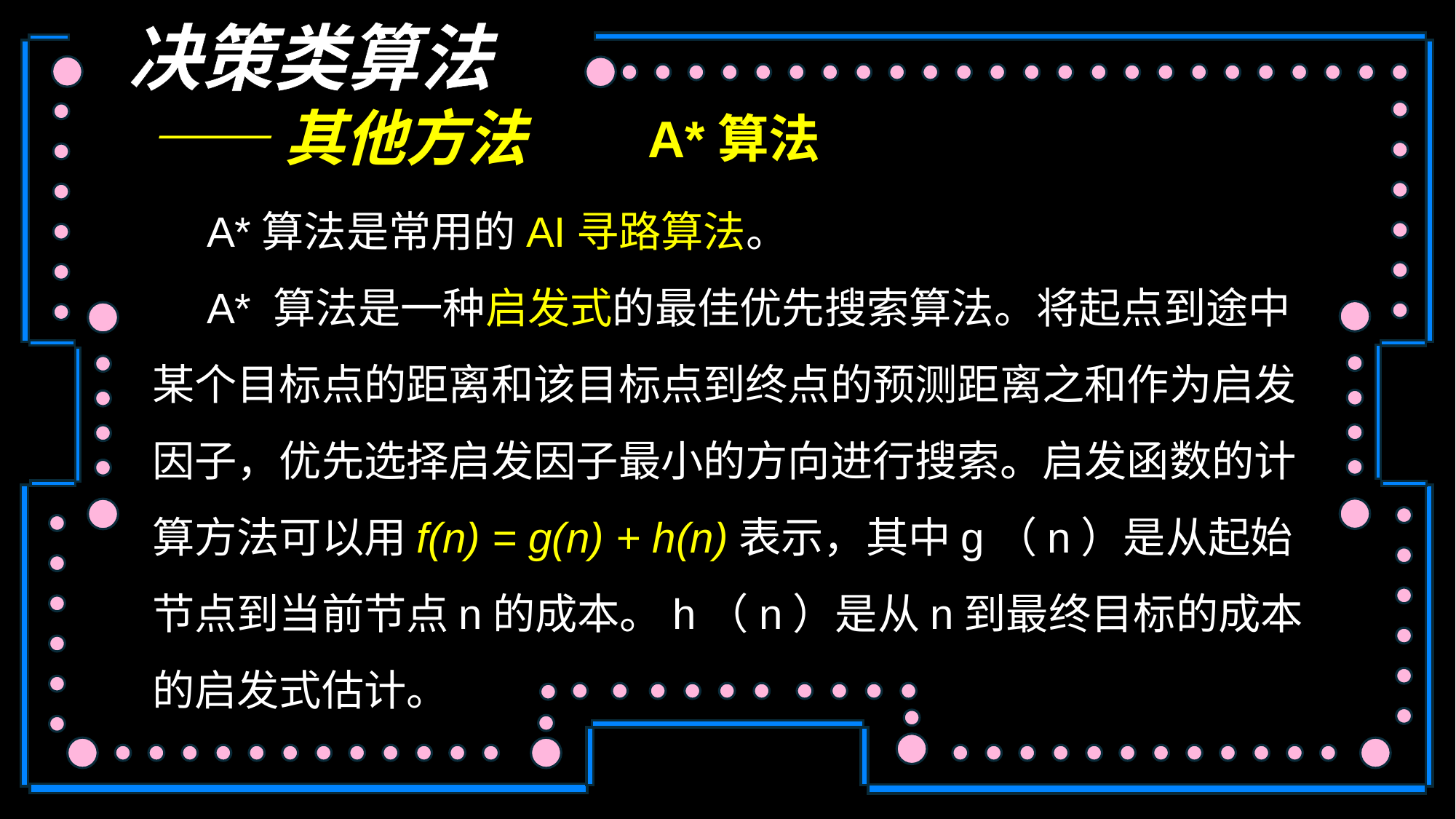

决策类算法

——其他方法
A*算法

A*算法是常用的AI寻路算法。
A* 算法是一种启发式的最佳优先搜索算法。将起点到途中某个目标点的距离和该目标点到终点的预测距离之和作为启发因子，优先选择启发因子最小的方向进行搜索。启发函数的计算方法可以用f(n) = g(n) + h(n)表示，其中g（n）是从起始节点到当前节点n的成本。h（n）是从n到最终目标的成本的启发式估计。